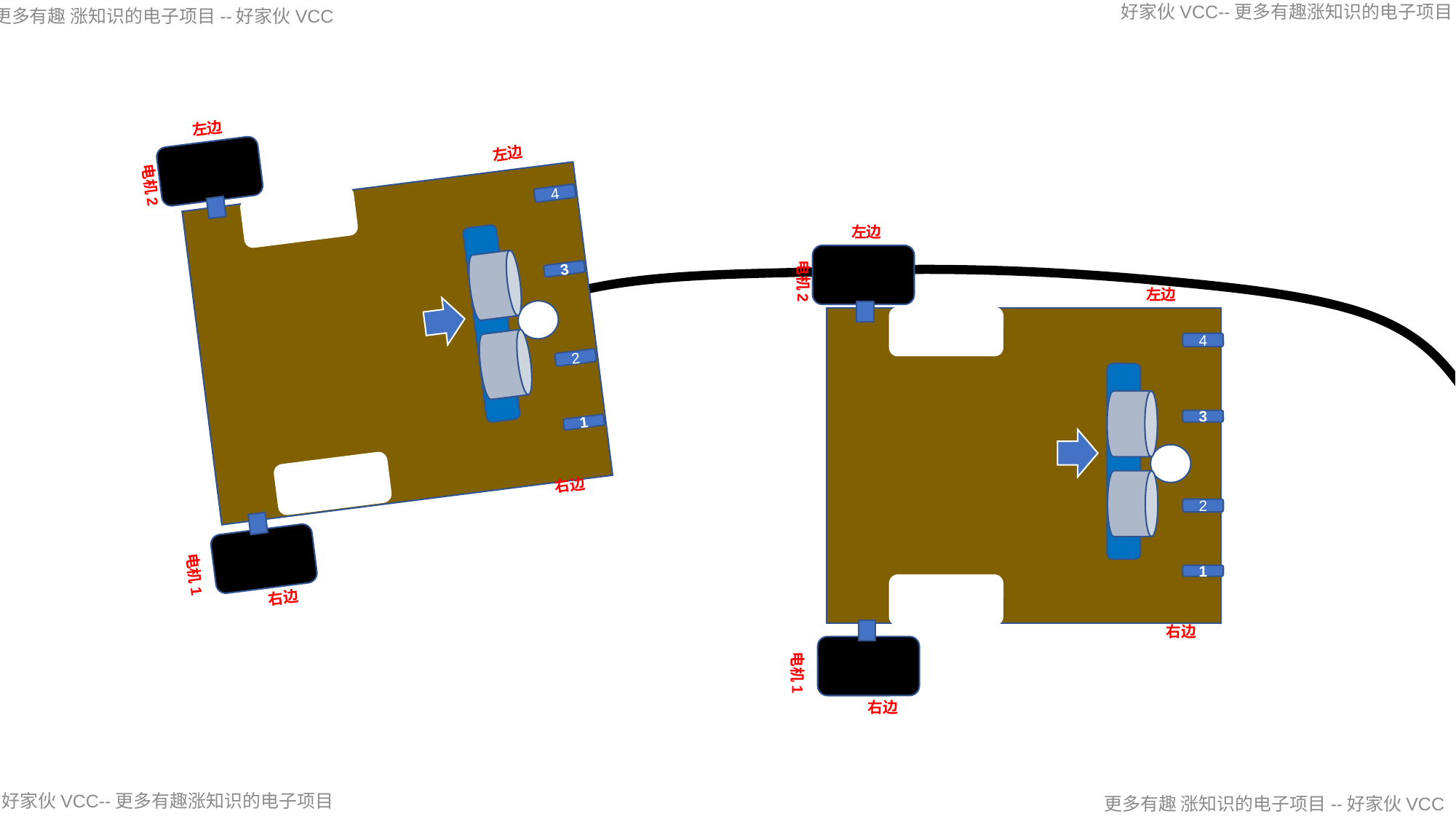

左边

电机2

电机1
右边
右边
左边
4
3
2
1
左边

电机2

电机1
右边
右边
左边
4
3
2
1